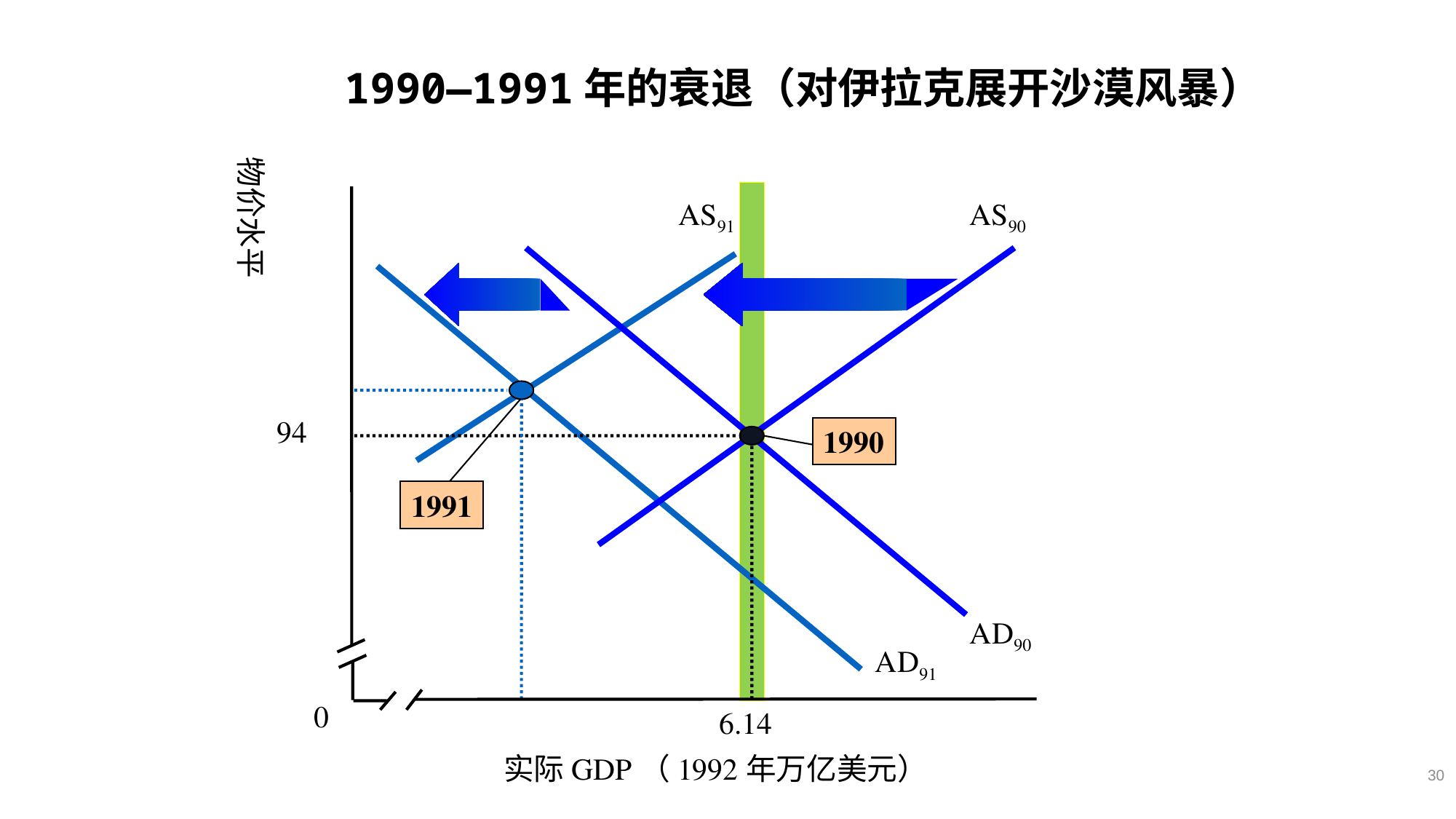

1990—1991年的衰退（对伊拉克展开沙漠风暴）
物价水平

AS91

AS90

AD91

1991

94
1990

AD90

0
6.14

实际GDP（1992年万亿美元）
30